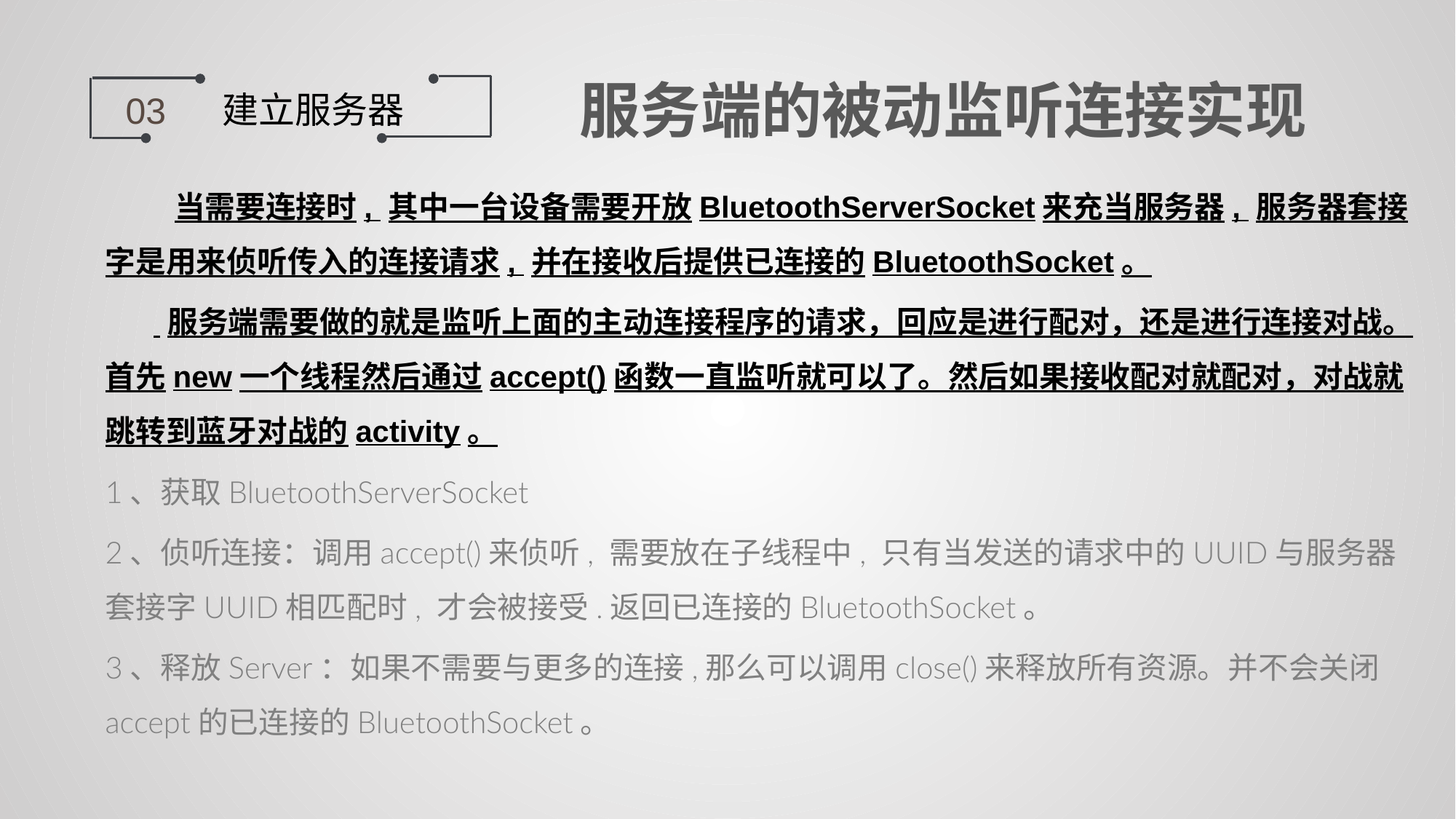

服务端的被动监听连接实现

     建立服务器
03

         当需要连接时, 其中一台设备需要开放BluetoothServerSocket来充当服务器, 服务器套接字是用来侦听传入的连接请求, 并在接收后提供已连接的BluetoothSocket。
        服务端需要做的就是监听上面的主动连接程序的请求，回应是进行配对，还是进行连接对战。首先new一个线程然后通过accept()函数一直监听就可以了。然后如果接收配对就配对，对战就跳转到蓝牙对战的activity。
1、获取BluetoothServerSocket
2、侦听连接：调用accept()来侦听, 需要放在子线程中, 只有当发送的请求中的UUID与服务器套接字UUID相匹配时, 才会被接受.返回已连接的BluetoothSocket。
3、释放Server：如果不需要与更多的连接,那么可以调用close()来释放所有资源。并不会关闭accept的已连接的BluetoothSocket。